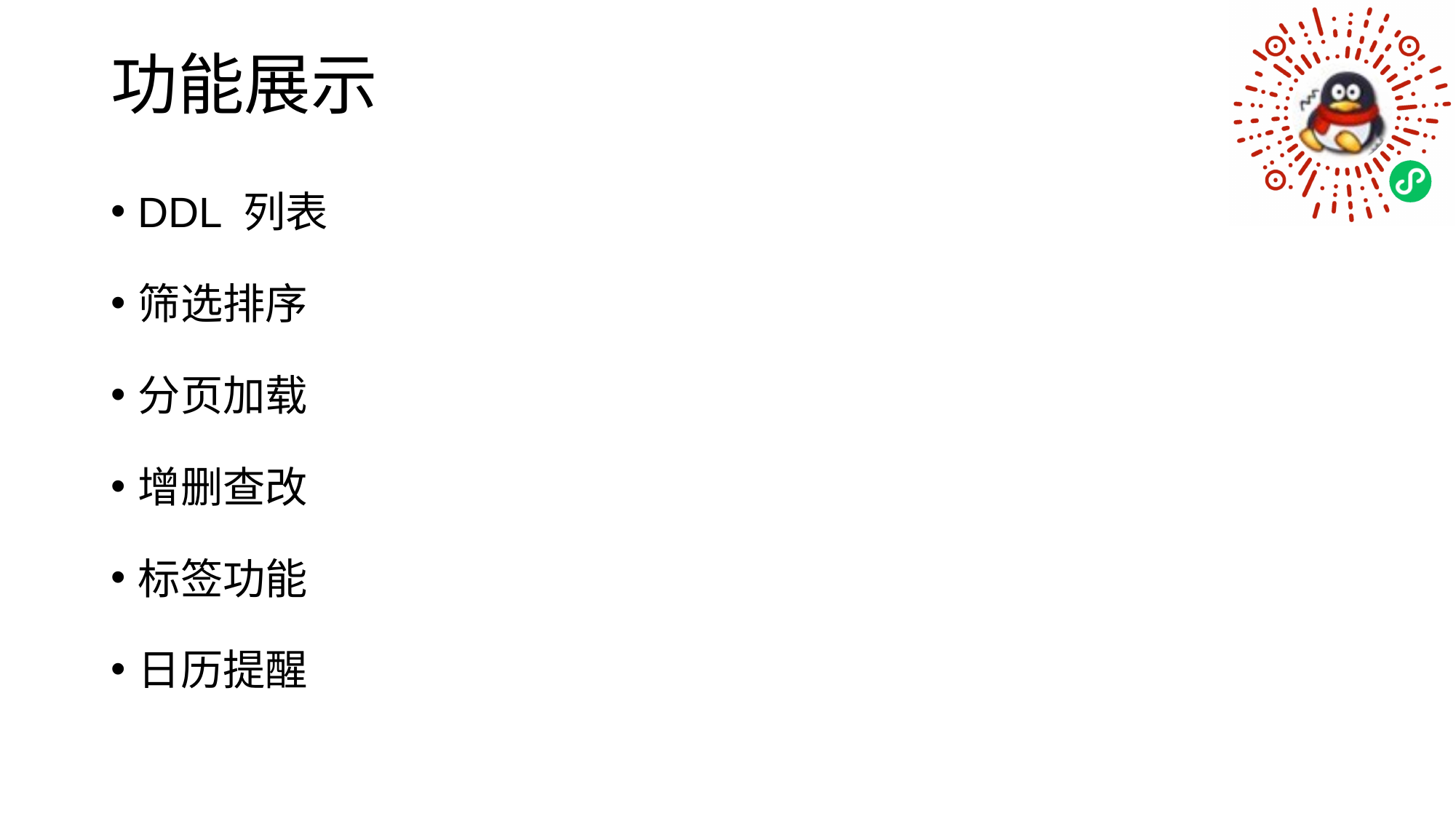

# 功能展示
DDL 列表
筛选排序
分页加载
增删查改
标签功能
日历提醒